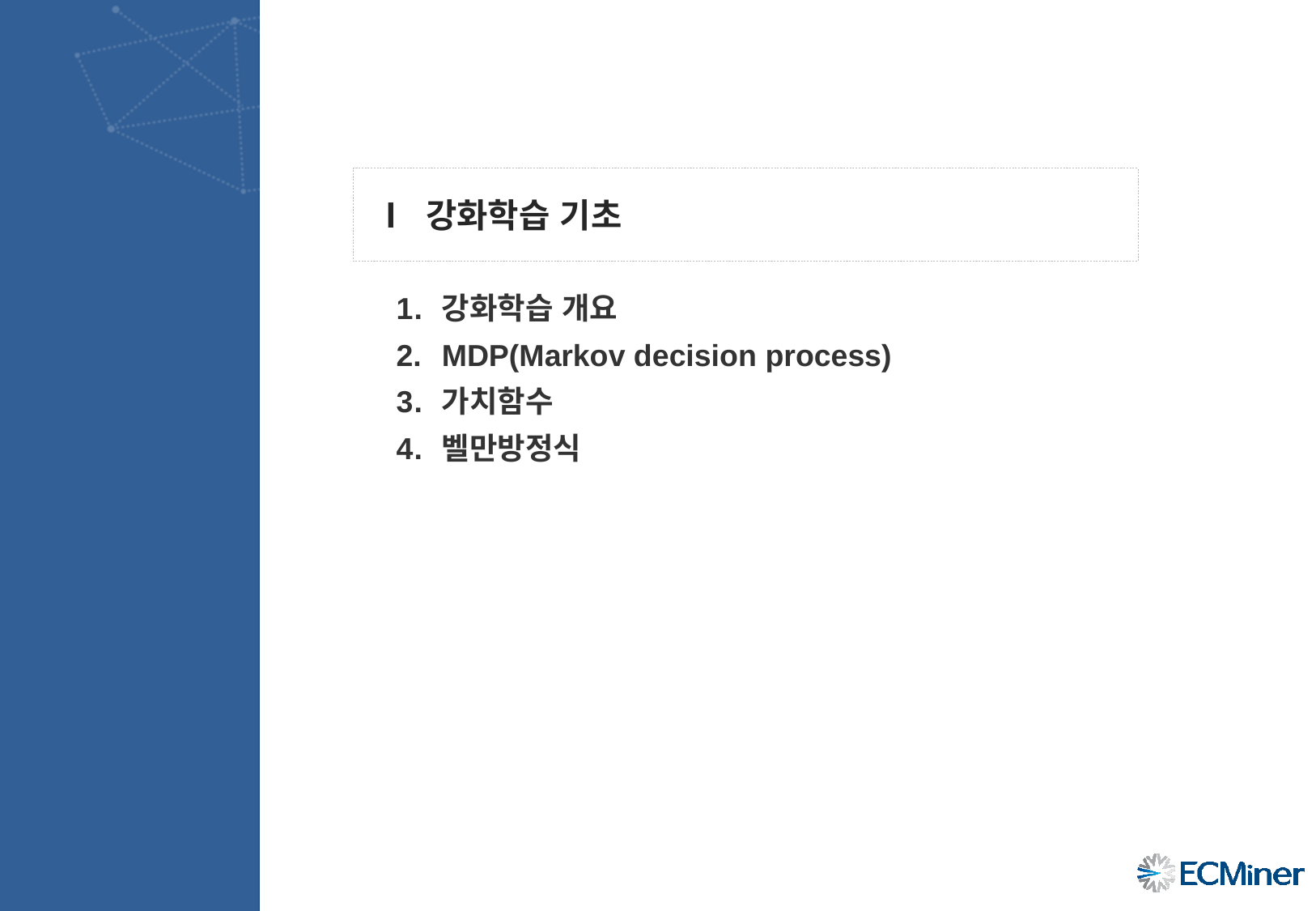

Ⅰ 강화학습 기초
강화학습 개요
MDP(Markov decision process)
가치함수
벨만방정식